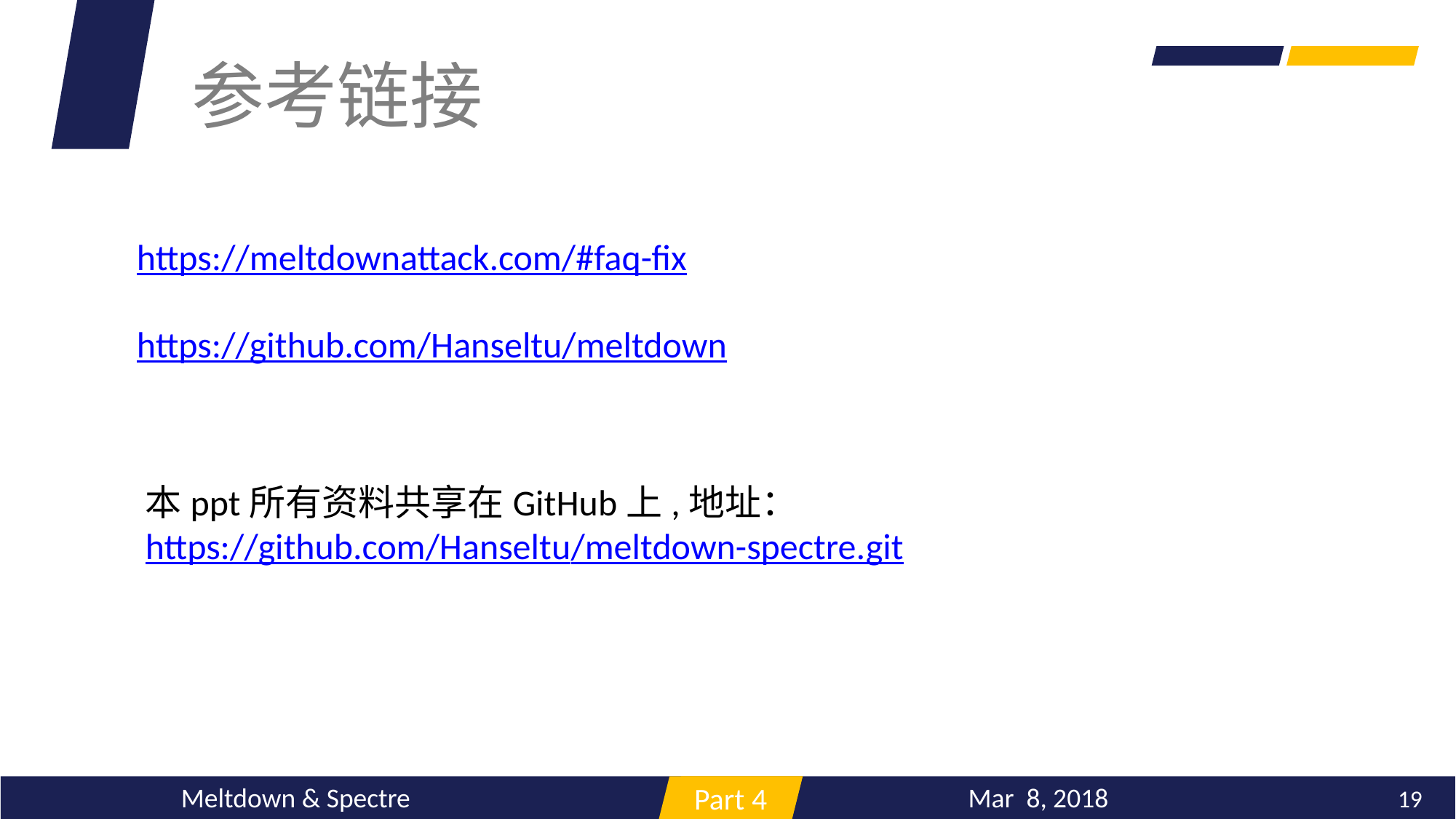

参考链接

https://meltdownattack.com/#faq-fix

https://github.com/Hanseltu/meltdown
海量数据
本ppt所有资料共享在GitHub上,地址：
https://github.com/Hanseltu/meltdown-spectre.git
Mar  8, 2018
Meltdown & Spectre
19

Part 4